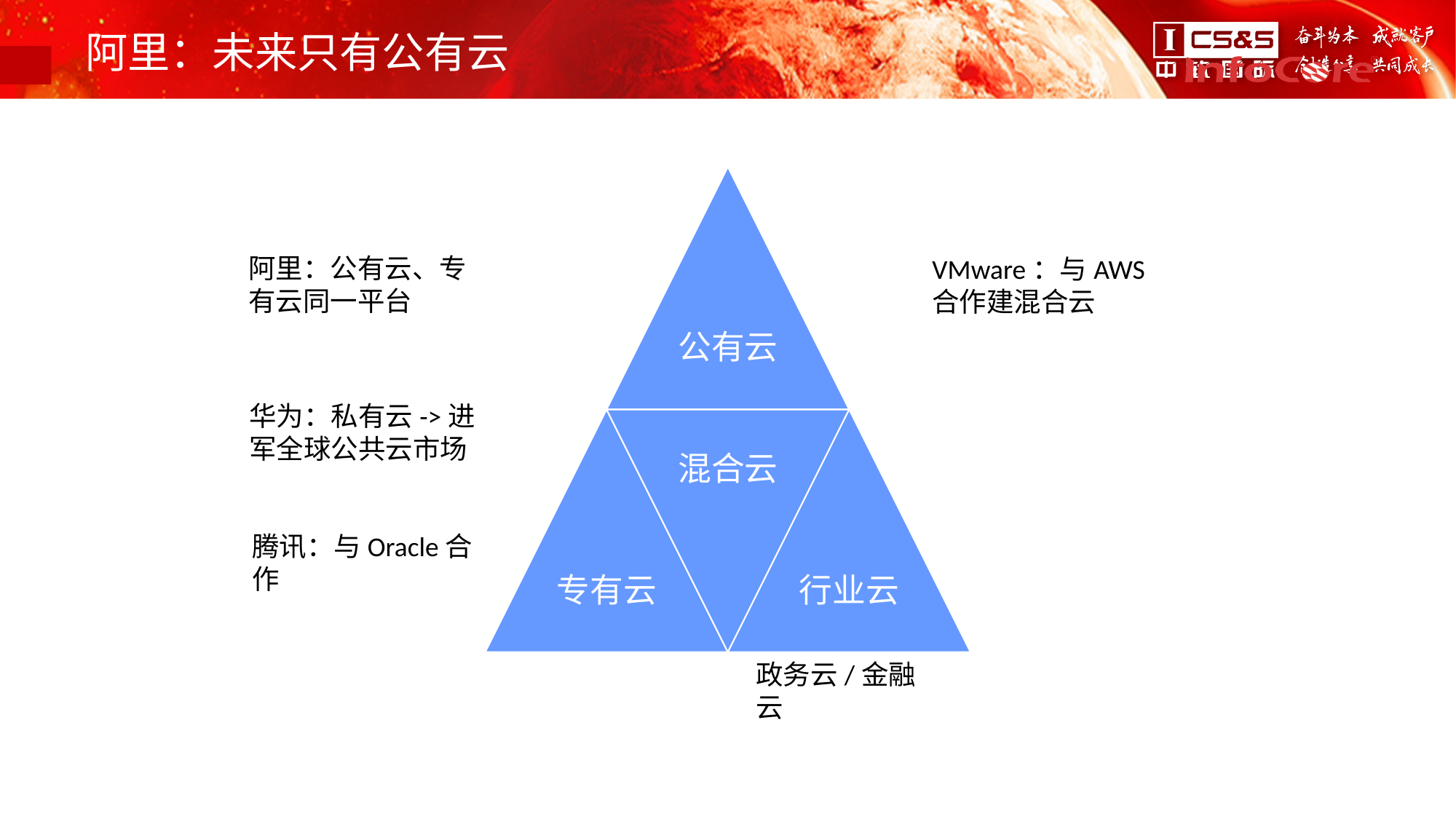

# 阿里：未来只有公有云
公有云
专有云
混合云
行业云
阿里：公有云、专有云同一平台
VMware：与AWS合作建混合云
华为：私有云->进军全球公共云市场
腾讯：与Oracle合作
政务云/金融云